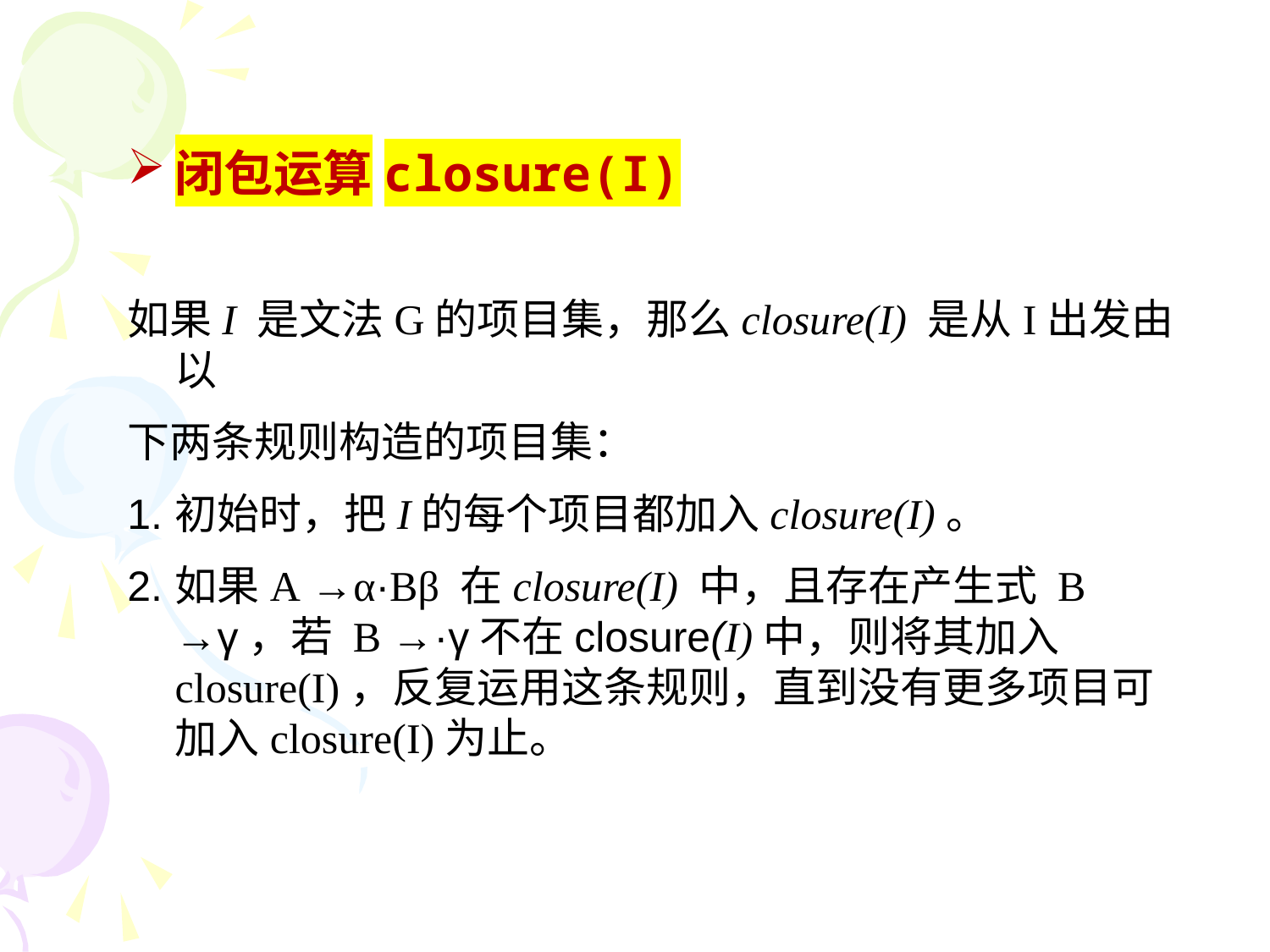

闭包运算closure(I)

如果I 是文法G的项目集，那么closure(I) 是从I出发由以
下两条规则构造的项目集：
初始时，把I的每个项目都加入closure(I)。
如果A →α·Bβ 在closure(I) 中，且存在产生式 B →γ，若 B →·γ不在closure(I)中，则将其加入 closure(I)，反复运用这条规则，直到没有更多项目可加入closure(I)为止。
145